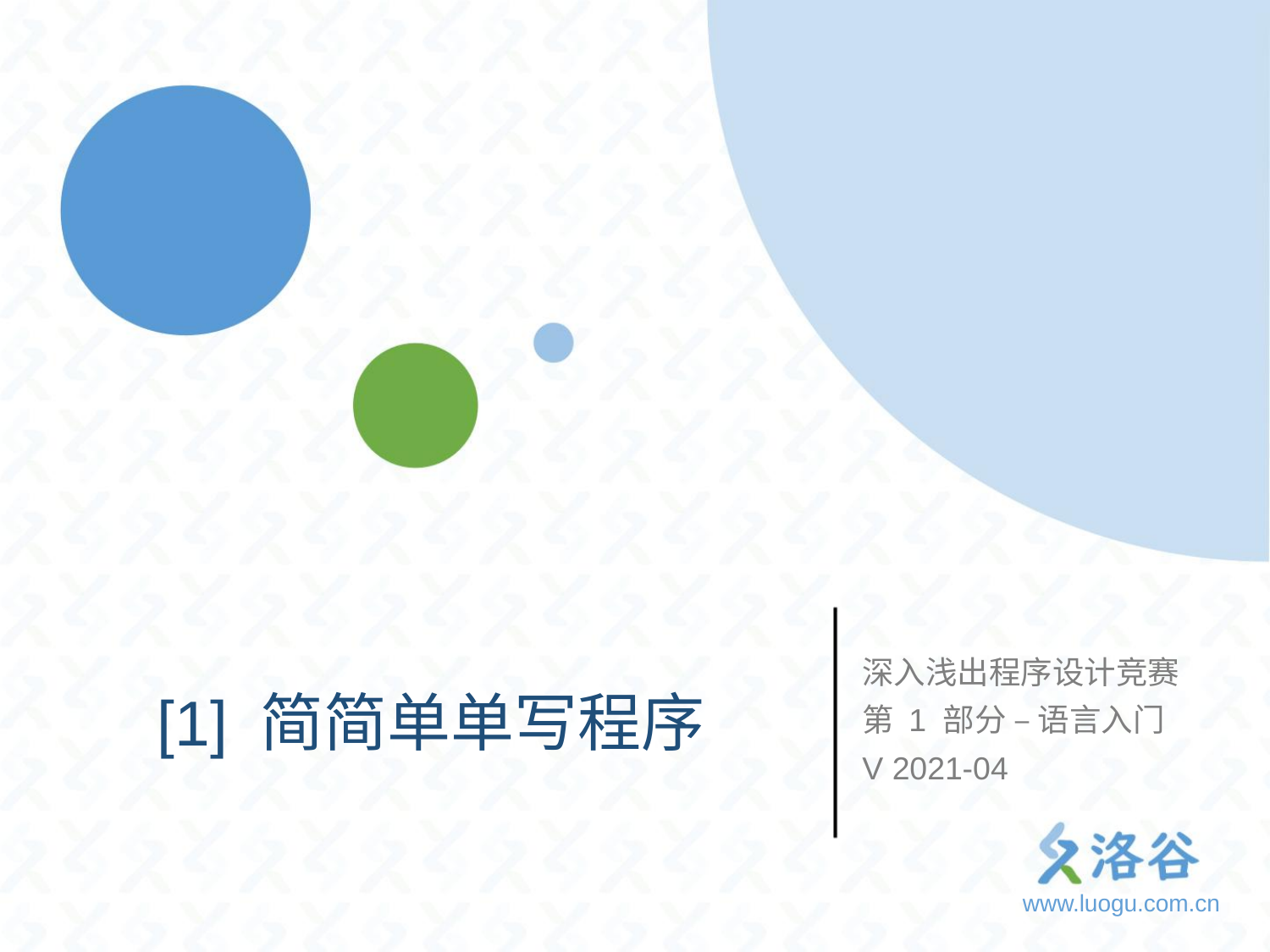

深入浅出程序设计竞赛
第 1 部分 – 语言入门
V 2021-04
[1] 简简单单写程序
www.luogu.com.cn